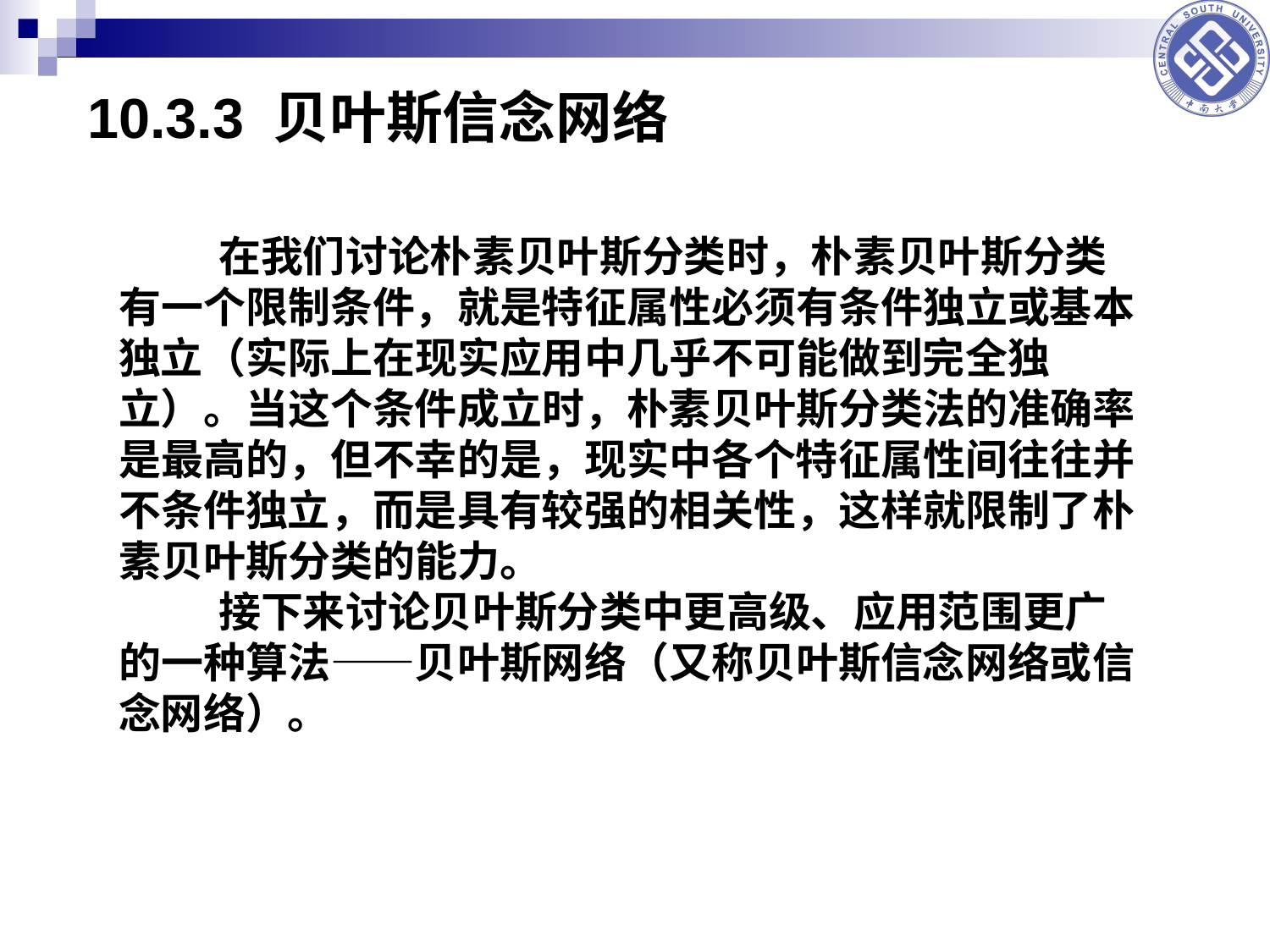

10.3.3 贝叶斯信念网络
在我们讨论朴素贝叶斯分类时，朴素贝叶斯分类有一个限制条件，就是特征属性必须有条件独立或基本独立（实际上在现实应用中几乎不可能做到完全独立）。当这个条件成立时，朴素贝叶斯分类法的准确率是最高的，但不幸的是，现实中各个特征属性间往往并不条件独立，而是具有较强的相关性，这样就限制了朴素贝叶斯分类的能力。
接下来讨论贝叶斯分类中更高级、应用范围更广的一种算法——贝叶斯网络（又称贝叶斯信念网络或信念网络）。